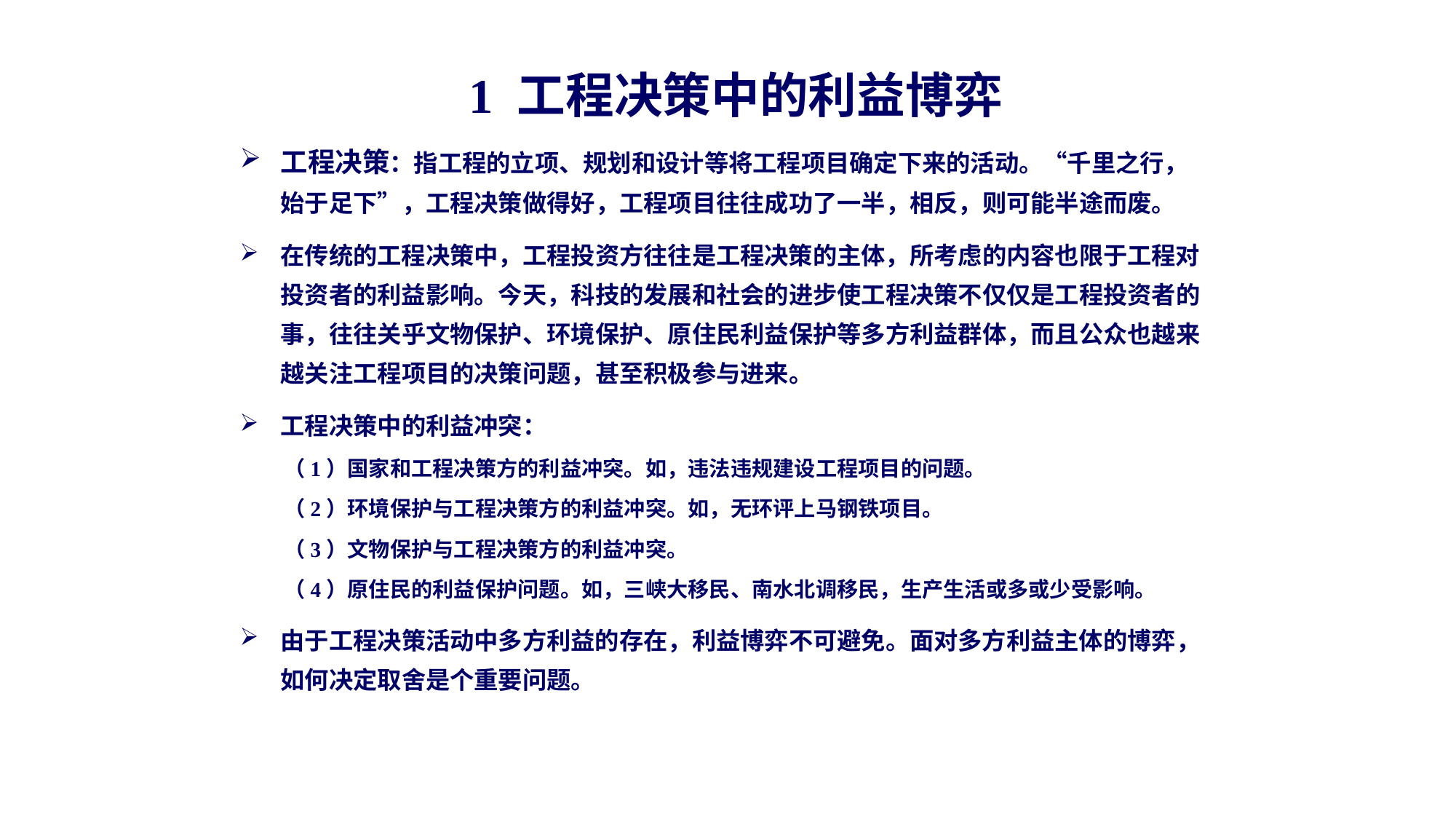

1 工程决策中的利益博弈
工程决策：指工程的立项、规划和设计等将工程项目确定下来的活动。“千里之行，始于足下”，工程决策做得好，工程项目往往成功了一半，相反，则可能半途而废。
在传统的工程决策中，工程投资方往往是工程决策的主体，所考虑的内容也限于工程对投资者的利益影响。今天，科技的发展和社会的进步使工程决策不仅仅是工程投资者的事，往往关乎文物保护、环境保护、原住民利益保护等多方利益群体，而且公众也越来越关注工程项目的决策问题，甚至积极参与进来。
工程决策中的利益冲突：
        （1）国家和工程决策方的利益冲突。如，违法违规建设工程项目的问题。
        （2）环境保护与工程决策方的利益冲突。如，无环评上马钢铁项目。
        （3）文物保护与工程决策方的利益冲突。
        （4）原住民的利益保护问题。如，三峡大移民、南水北调移民，生产生活或多或少受影响。
由于工程决策活动中多方利益的存在，利益博弈不可避免。面对多方利益主体的博弈，如何决定取舍是个重要问题。